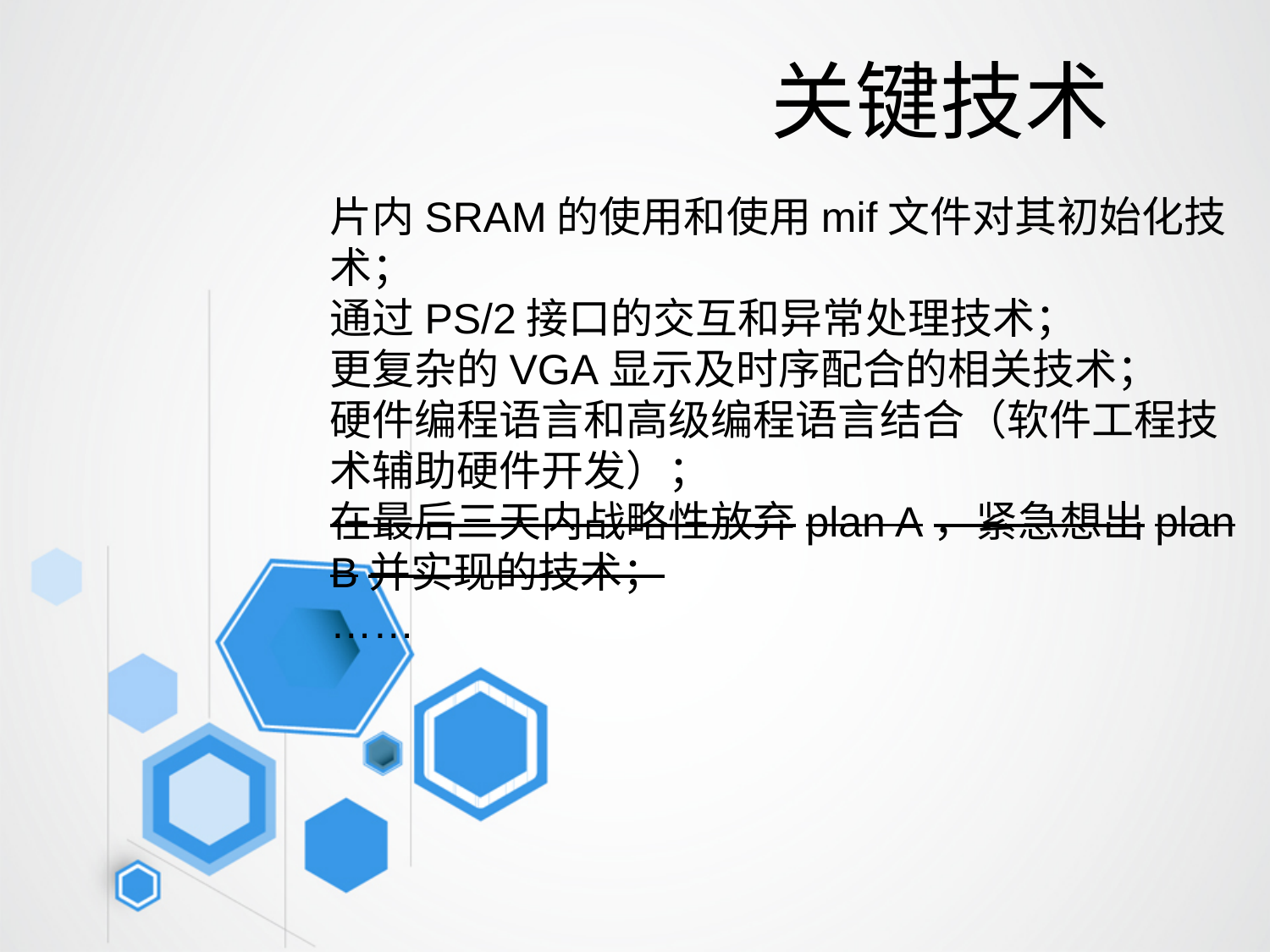

关键技术
片内SRAM的使用和使用mif文件对其初始化技术；
通过PS/2接口的交互和异常处理技术；
更复杂的VGA显示及时序配合的相关技术；
硬件编程语言和高级编程语言结合（软件工程技术辅助硬件开发）；
在最后三天内战略性放弃plan A，紧急想出plan B并实现的技术；
……